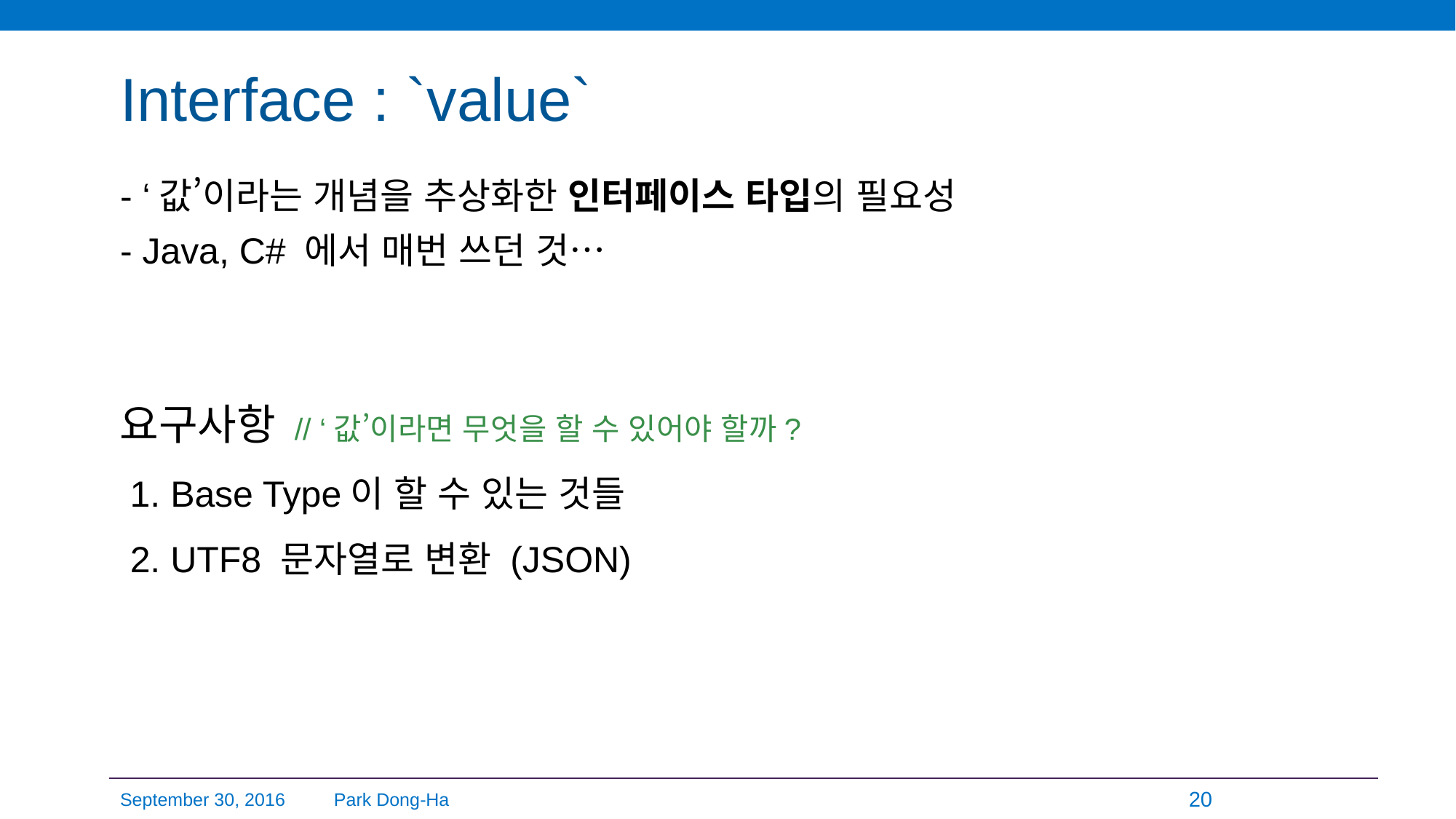

# Interface : `value`
- ‘값’이라는 개념을 추상화한 인터페이스 타입의 필요성
- Java, C# 에서 매번 쓰던 것…
요구사항 // ‘값’이라면 무엇을 할 수 있어야 할까?
 1. Base Type이 할 수 있는 것들
 2. UTF8 문자열로 변환 (JSON)
Park Dong-Ha
20